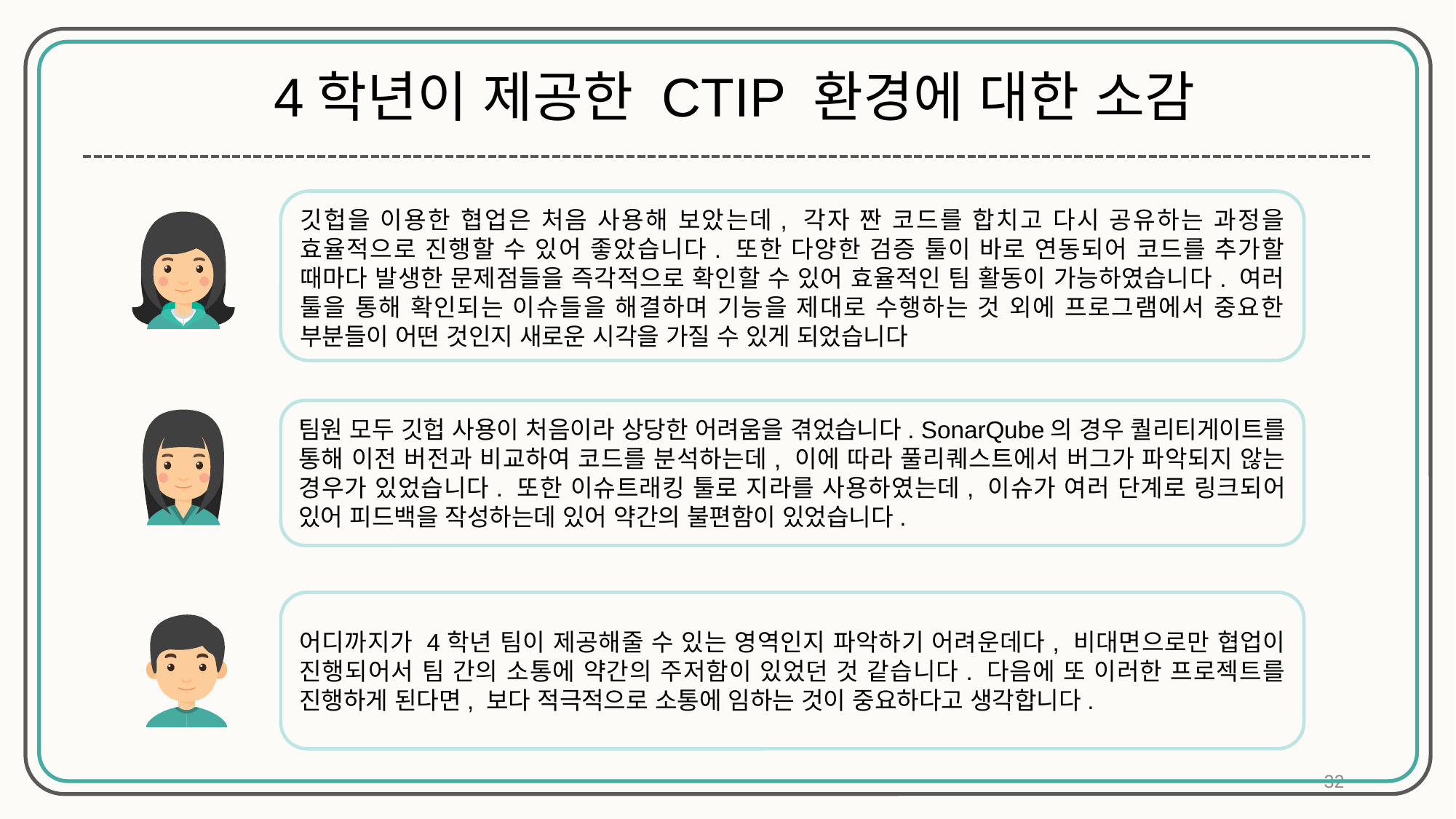

4학년이 제공한 CTIP 환경에 대한 소감
깃헙을 이용한 협업은 처음 사용해 보았는데, 각자 짠 코드를 합치고 다시 공유하는 과정을 효율적으로 진행할 수 있어 좋았습니다. 또한 다양한 검증 툴이 바로 연동되어 코드를 추가할 때마다 발생한 문제점들을 즉각적으로 확인할 수 있어 효율적인 팀 활동이 가능하였습니다. 여러 툴을 통해 확인되는 이슈들을 해결하며 기능을 제대로 수행하는 것 외에 프로그램에서 중요한 부분들이 어떤 것인지 새로운 시각을 가질 수 있게 되었습니다

팀원 모두 깃헙 사용이 처음이라 상당한 어려움을 겪었습니다. SonarQube의 경우 퀄리티게이트를 통해 이전 버전과 비교하여 코드를 분석하는데, 이에 따라 풀리퀘스트에서 버그가 파악되지 않는 경우가 있었습니다. 또한 이슈트래킹 툴로 지라를 사용하였는데, 이슈가 여러 단계로 링크되어 있어 피드백을 작성하는데 있어 약간의 불편함이 있었습니다.

어디까지가 4학년 팀이 제공해줄 수 있는 영역인지 파악하기 어려운데다, 비대면으로만 협업이 진행되어서 팀 간의 소통에 약간의 주저함이 있었던 것 같습니다. 다음에 또 이러한 프로젝트를 진행하게 된다면, 보다 적극적으로 소통에 임하는 것이 중요하다고 생각합니다.

32